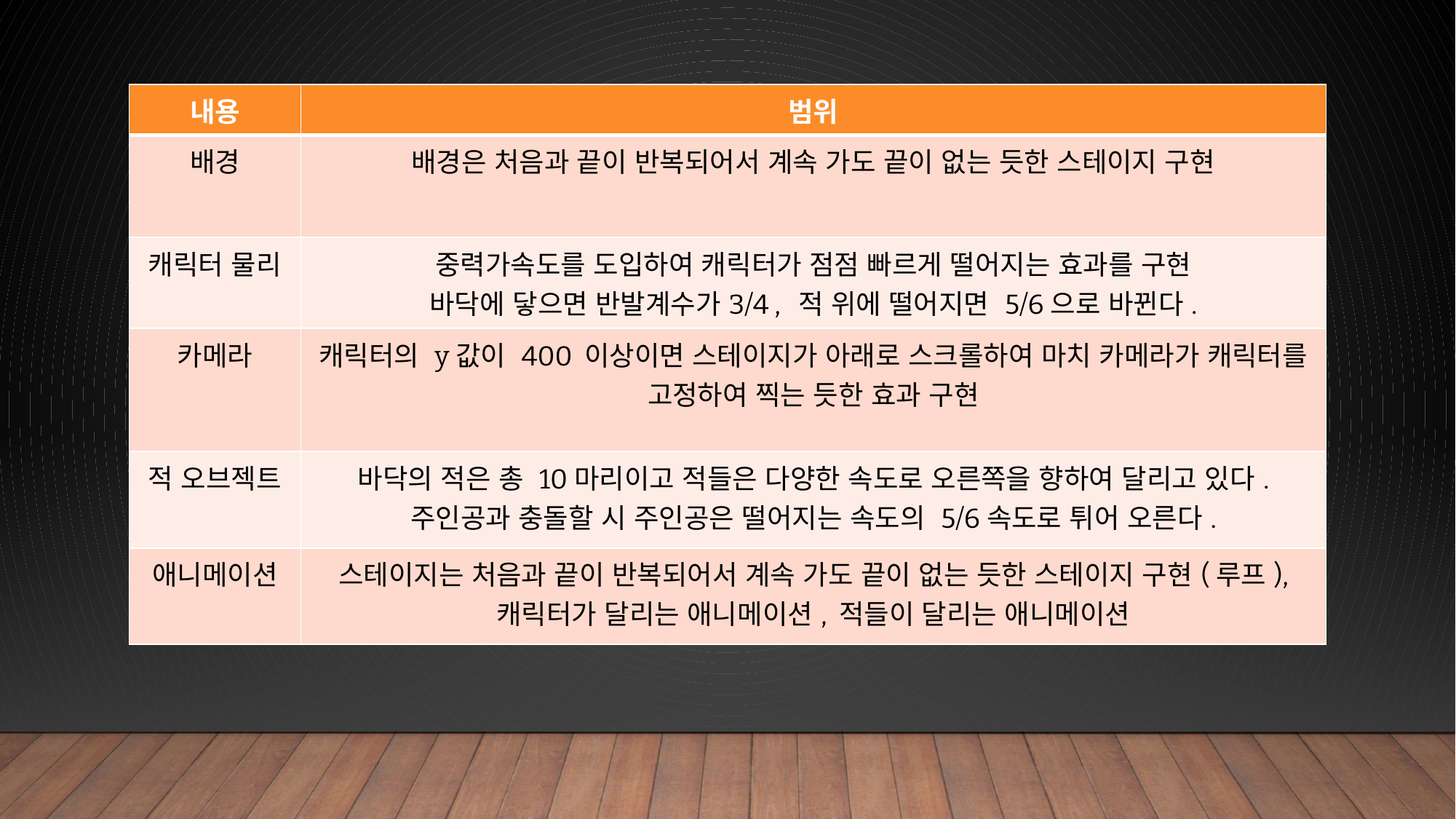

| 내용 | 범위 |
| --- | --- |
| 배경 | 배경은 처음과 끝이 반복되어서 계속 가도 끝이 없는 듯한 스테이지 구현 |
| 캐릭터 물리 | 중력가속도를 도입하여 캐릭터가 점점 빠르게 떨어지는 효과를 구현 바닥에 닿으면 반발계수가3/4 , 적 위에 떨어지면 5/6으로 바뀐다. |
| 카메라 | 캐릭터의 y값이 400 이상이면 스테이지가 아래로 스크롤하여 마치 카메라가 캐릭터를 고정하여 찍는 듯한 효과 구현 |
| 적 오브젝트 | 바닥의 적은 총 10마리이고 적들은 다양한 속도로 오른쪽을 향하여 달리고 있다. 주인공과 충돌할 시 주인공은 떨어지는 속도의 5/6속도로 튀어 오른다. |
| 애니메이션 | 스테이지는 처음과 끝이 반복되어서 계속 가도 끝이 없는 듯한 스테이지 구현(루프), 캐릭터가 달리는 애니메이션, 적들이 달리는 애니메이션 |